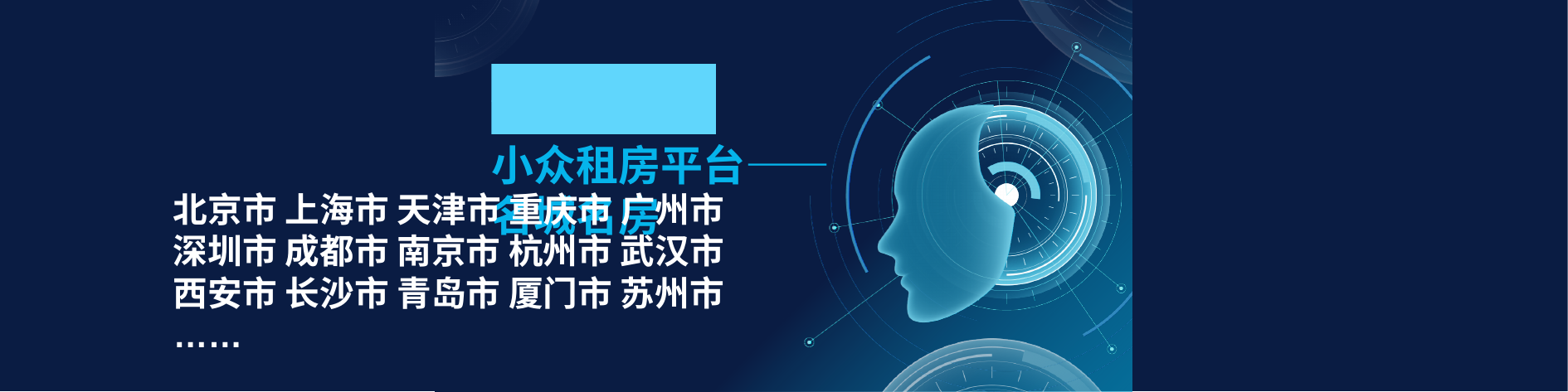

谢林晏 谢茂驰 念博涵 郭晶 陈宇航 杨洁莹
# 小众租房平台—— 名城名房
北京市 上海市 天津市 重庆市 广州市
深圳市 成都市 南京市 杭州市 武汉市
西安市 长沙市 青岛市 厦门市 苏州市
……